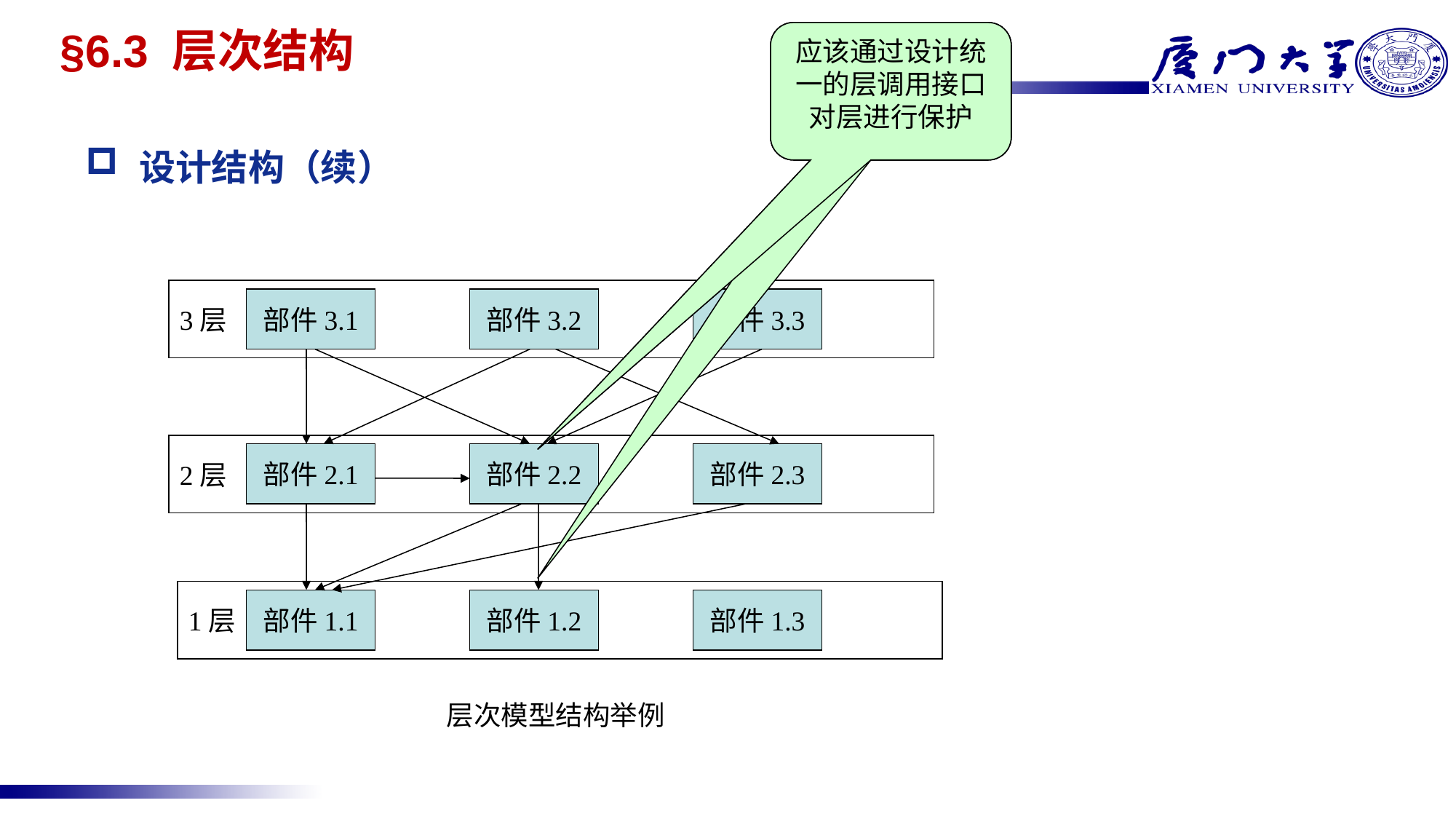

# §6.3 层次结构
通过设计统一的层调用接口对层进行保护
通过设计统一的层调用接口对层进行保护
应该通过设计统一的层调用接口对层进行保护
设计结构（续）

3层
部件3.1
部件3.2
部件3.3

2层
部件2.1
部件2.2
部件2.3

1层
部件1.1
部件1.2
部件1.3
层次模型结构举例